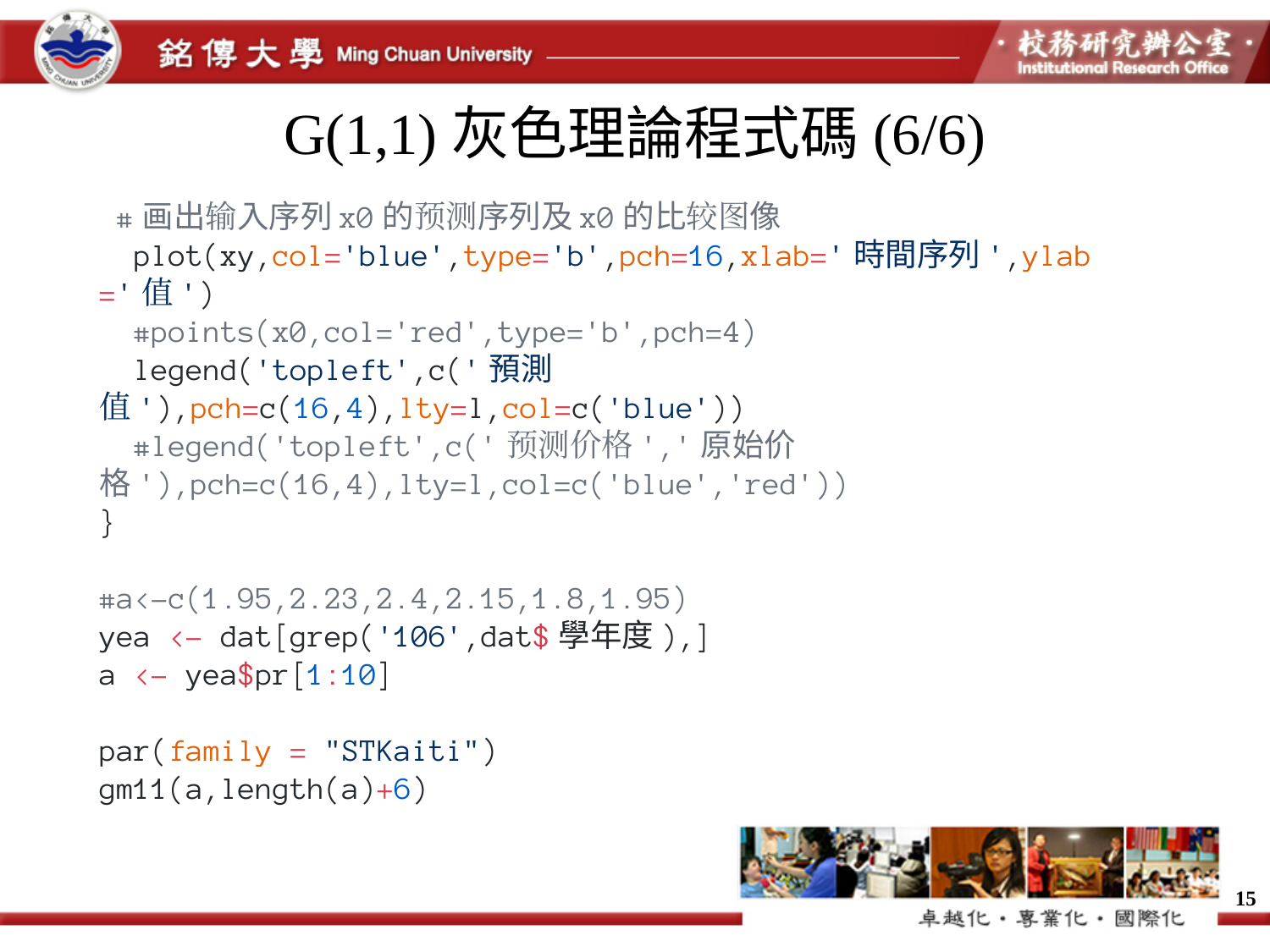

# G(1,1)灰色理論程式碼(6/6)
 #画出输入序列x0的预测序列及x0的比较图像
  plot(xy,col='blue',type='b',pch=16,xlab='時間序列',ylab='值')
  #points(x0,col='red',type='b',pch=4)
  legend('topleft',c('預測值'),pch=c(16,4),lty=l,col=c('blue'))
  #legend('topleft',c('预测价格','原始价格'),pch=c(16,4),lty=l,col=c('blue','red'))
}

#a<-c(1.95,2.23,2.4,2.15,1.8,1.95)
yea <- dat[grep('106',dat$學年度),]
a <- yea$pr[1:10]

par(family = "STKaiti")
gm11(a,length(a)+6)
15